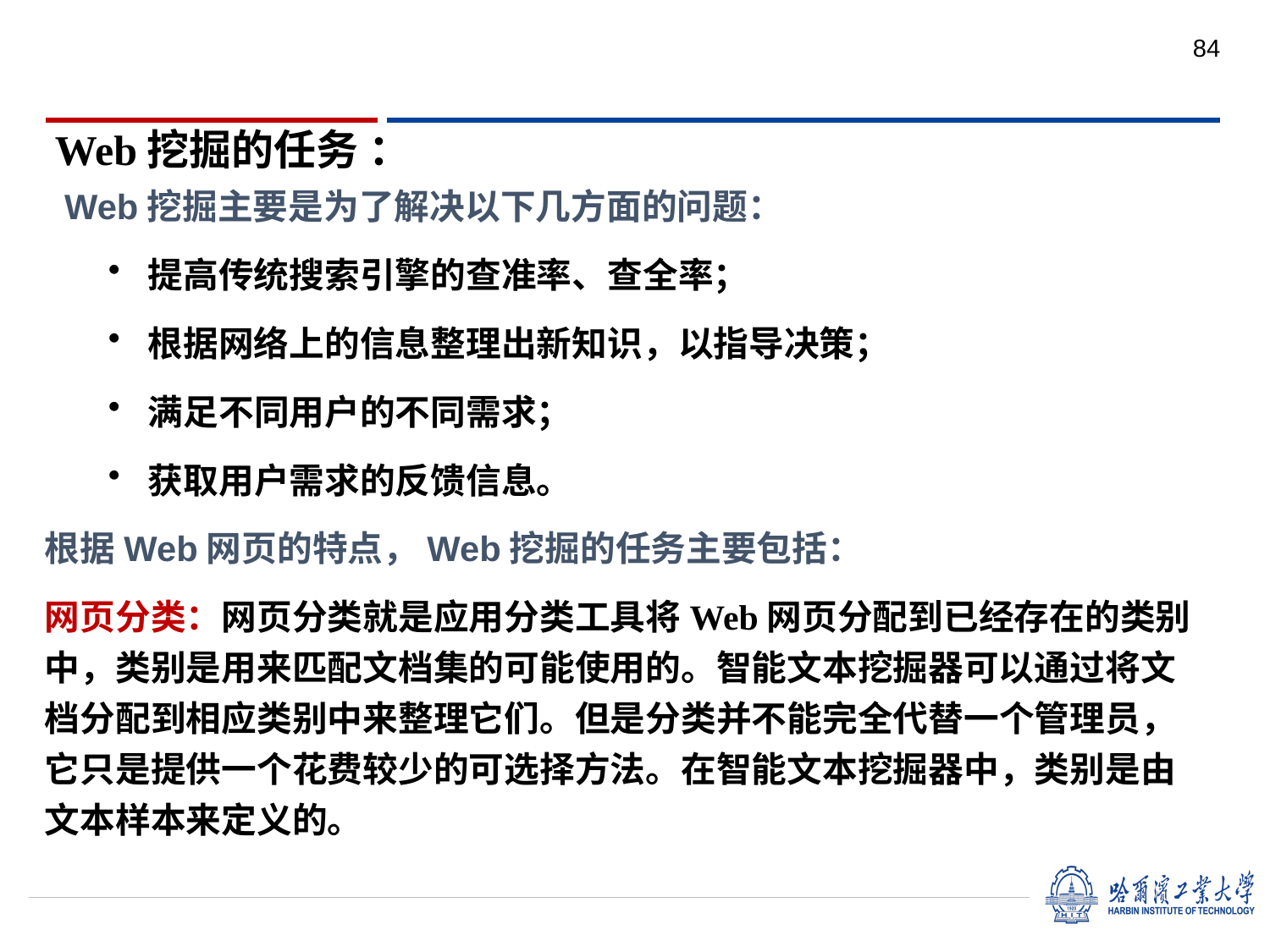

84
Web挖掘的任务 ：
  Web挖掘主要是为了解决以下几方面的问题：
提高传统搜索引擎的查准率、查全率；
根据网络上的信息整理出新知识，以指导决策；
满足不同用户的不同需求；
获取用户需求的反馈信息。
根据Web网页的特点，Web挖掘的任务主要包括：
网页分类：网页分类就是应用分类工具将Web网页分配到已经存在的类别中，类别是用来匹配文档集的可能使用的。智能文本挖掘器可以通过将文档分配到相应类别中来整理它们。但是分类并不能完全代替一个管理员，它只是提供一个花费较少的可选择方法。在智能文本挖掘器中，类别是由文本样本来定义的。